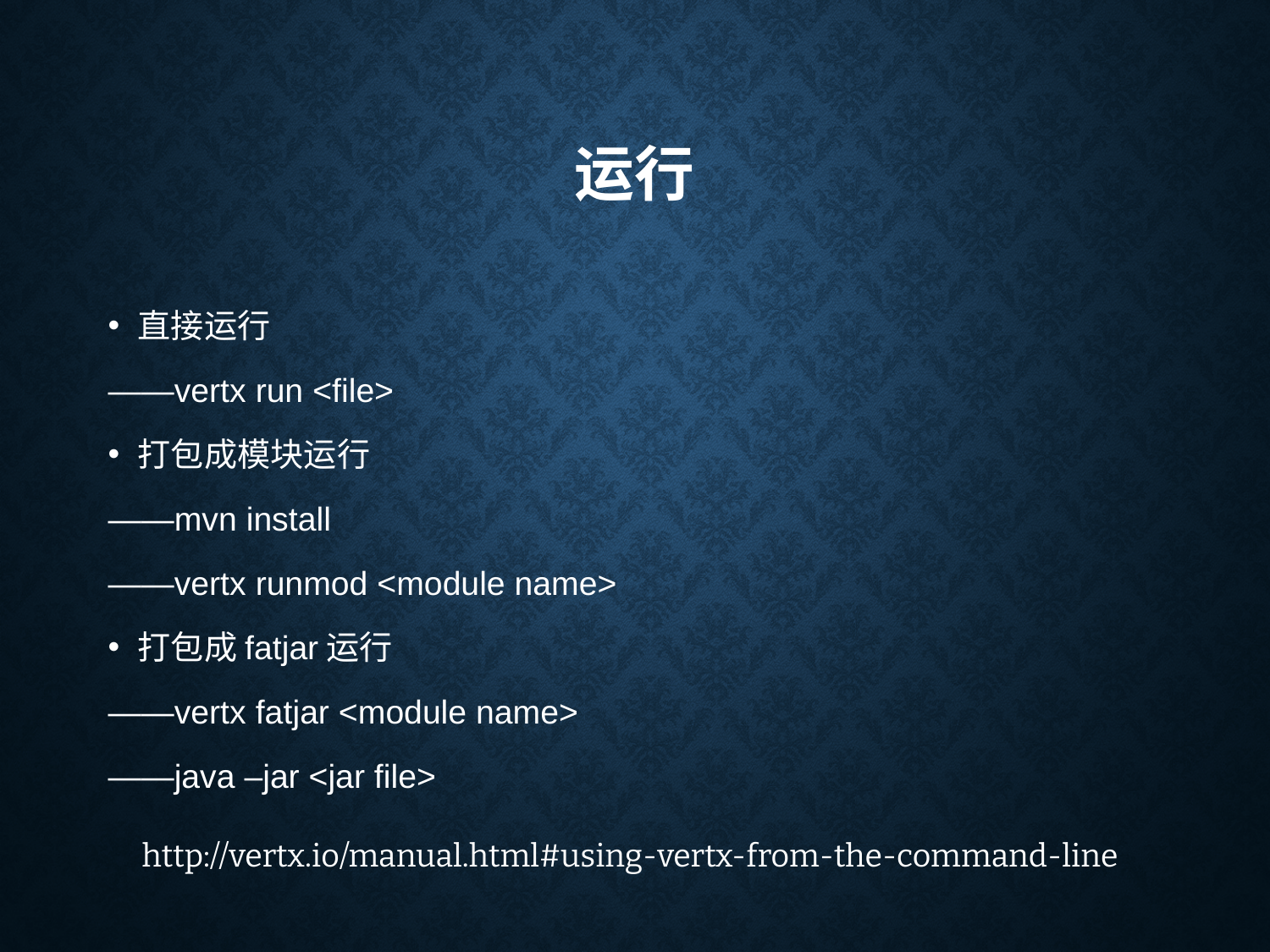

# 运行
直接运行
——vertx run <file>
打包成模块运行
——mvn install
——vertx runmod <module name>
打包成fatjar运行
——vertx fatjar <module name>
——java –jar <jar file>

http://vertx.io/manual.html#using-vertx-from-the-command-line